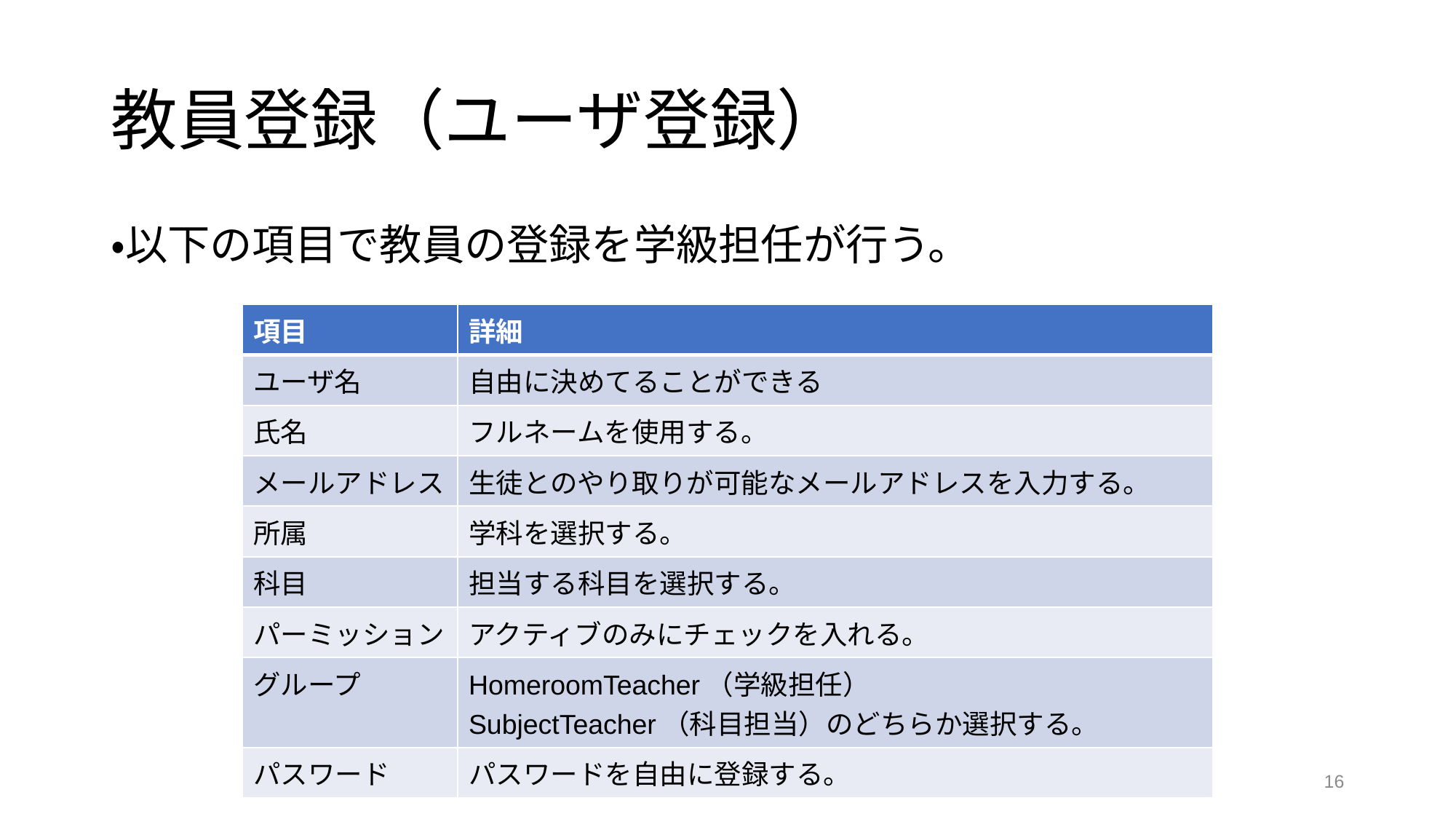

# 教員登録（ユーザ登録）
・以下の項目で教員の登録を学級担任が行う。

| 項目 | 詳細 |
| --- | --- |
| ユーザ名 | 自由に決めてることができる |
| 氏名 | フルネームを使用する。 |
| メールアドレス | 生徒とのやり取りが可能なメールアドレスを入力する。 |
| 所属 | 学科を選択する。 |
| 科目 | 担当する科目を選択する。 |
| パーミッション | アクティブのみにチェックを入れる。 |
| グループ | HomeroomTeacher（学級担任） SubjectTeacher（科目担当）のどちらか選択する。 |
| パスワード | パスワードを自由に登録する。 |
16